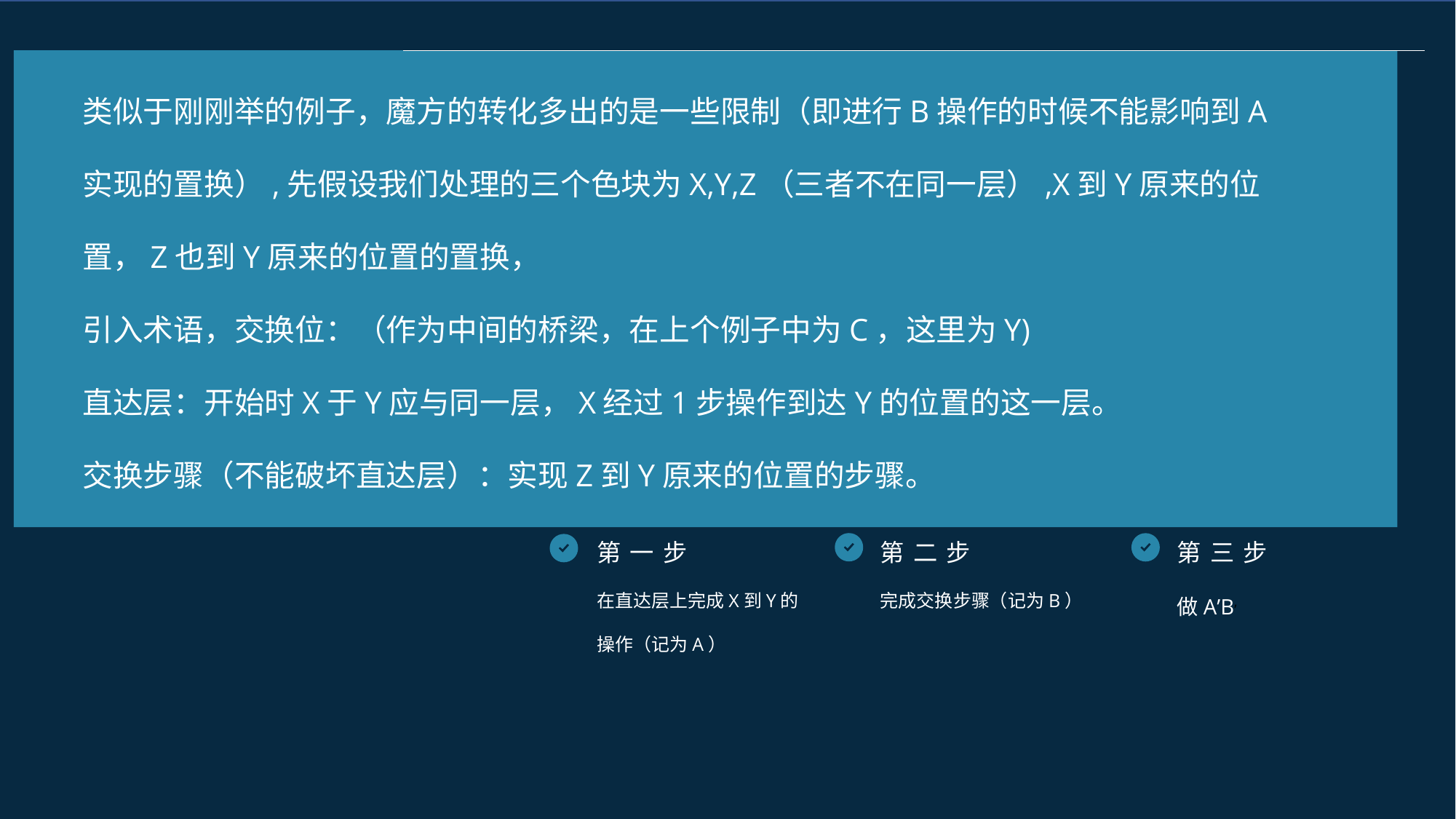

类似于刚刚举的例子，魔方的转化多出的是一些限制（即进行B操作的时候不能影响到A实现的置换）,先假设我们处理的三个色块为X,Y,Z（三者不在同一层）,X到Y原来的位置，Z也到Y原来的位置的置换，
引入术语，交换位：（作为中间的桥梁，在上个例子中为C，这里为Y)
直达层：开始时X于Y应与同一层，X经过1步操作到达Y的位置的这一层。
交换步骤（不能破坏直达层）：实现Z到Y原来的位置的步骤。
第一步
在直达层上完成X到Y的操作（记为A）
第二步
完成交换步骤（记为B）

第三步
做A’B’